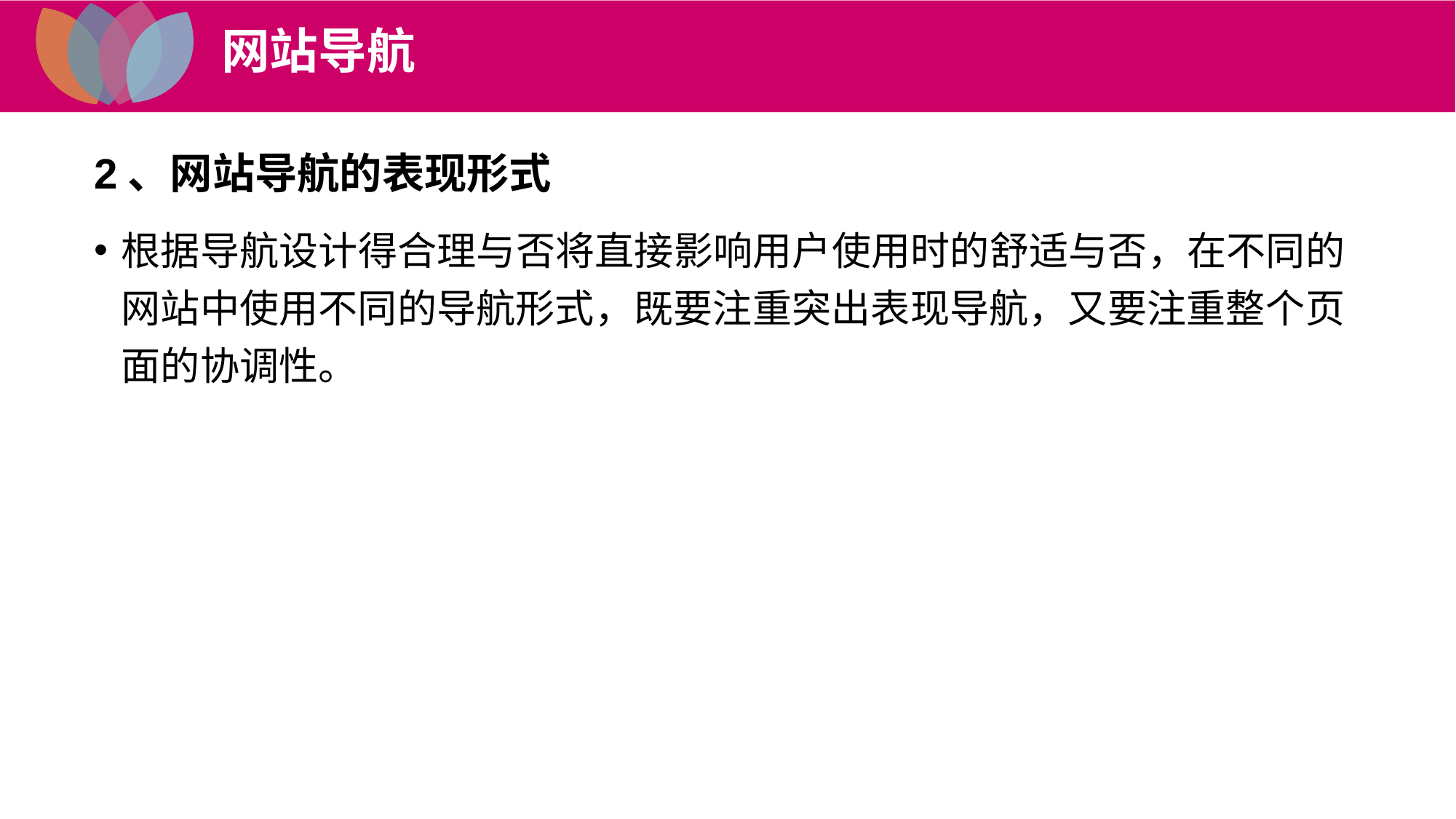

网站导航
2、网站导航的表现形式
根据导航设计得合理与否将直接影响用户使用时的舒适与否，在不同的网站中使用不同的导航形式，既要注重突出表现导航，又要注重整个页面的协调性。